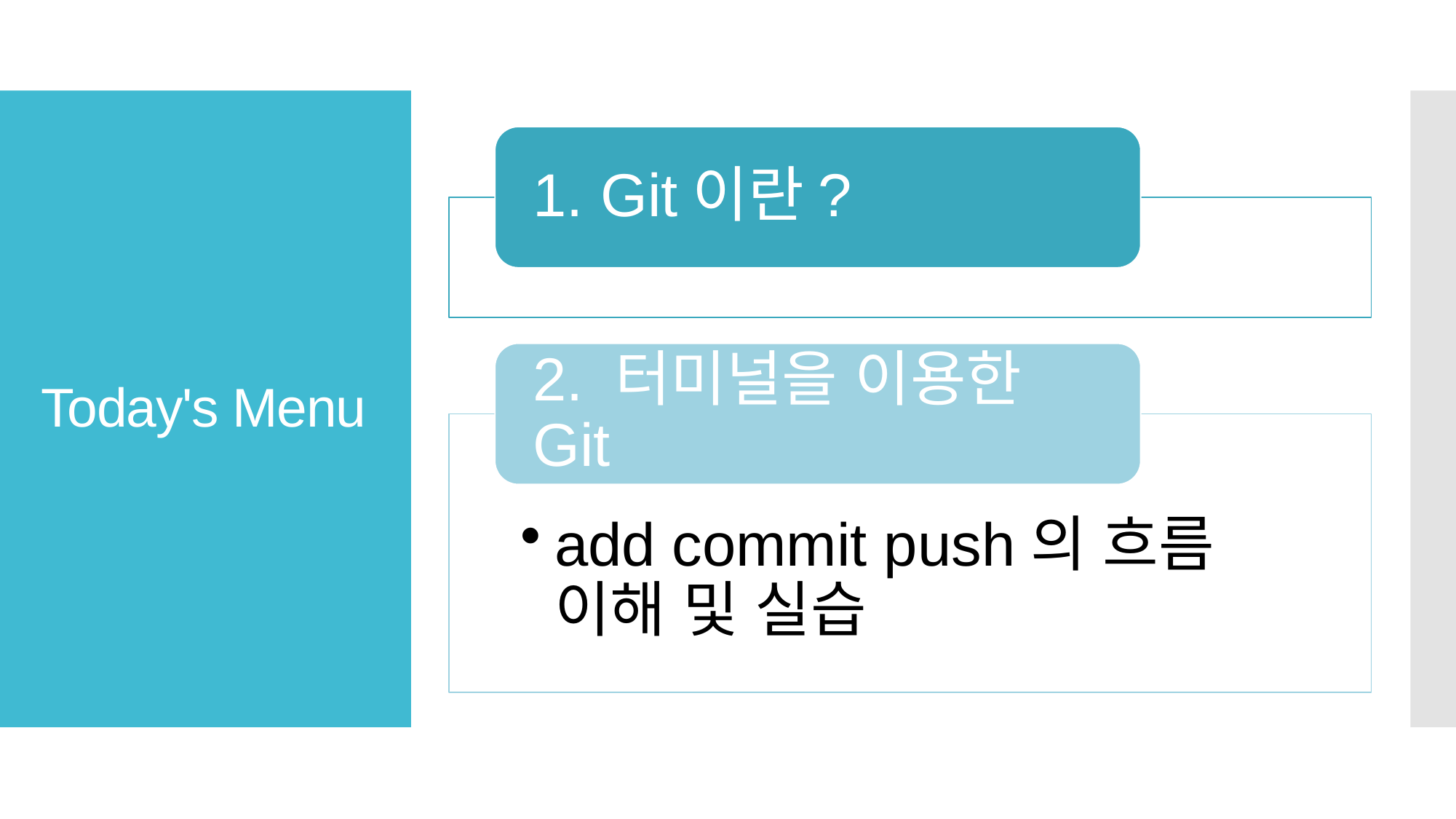

1. Git이란?
add commit push의 흐름 이해 및 실습
2. 터미널을 이용한 Git
# Today's Menu